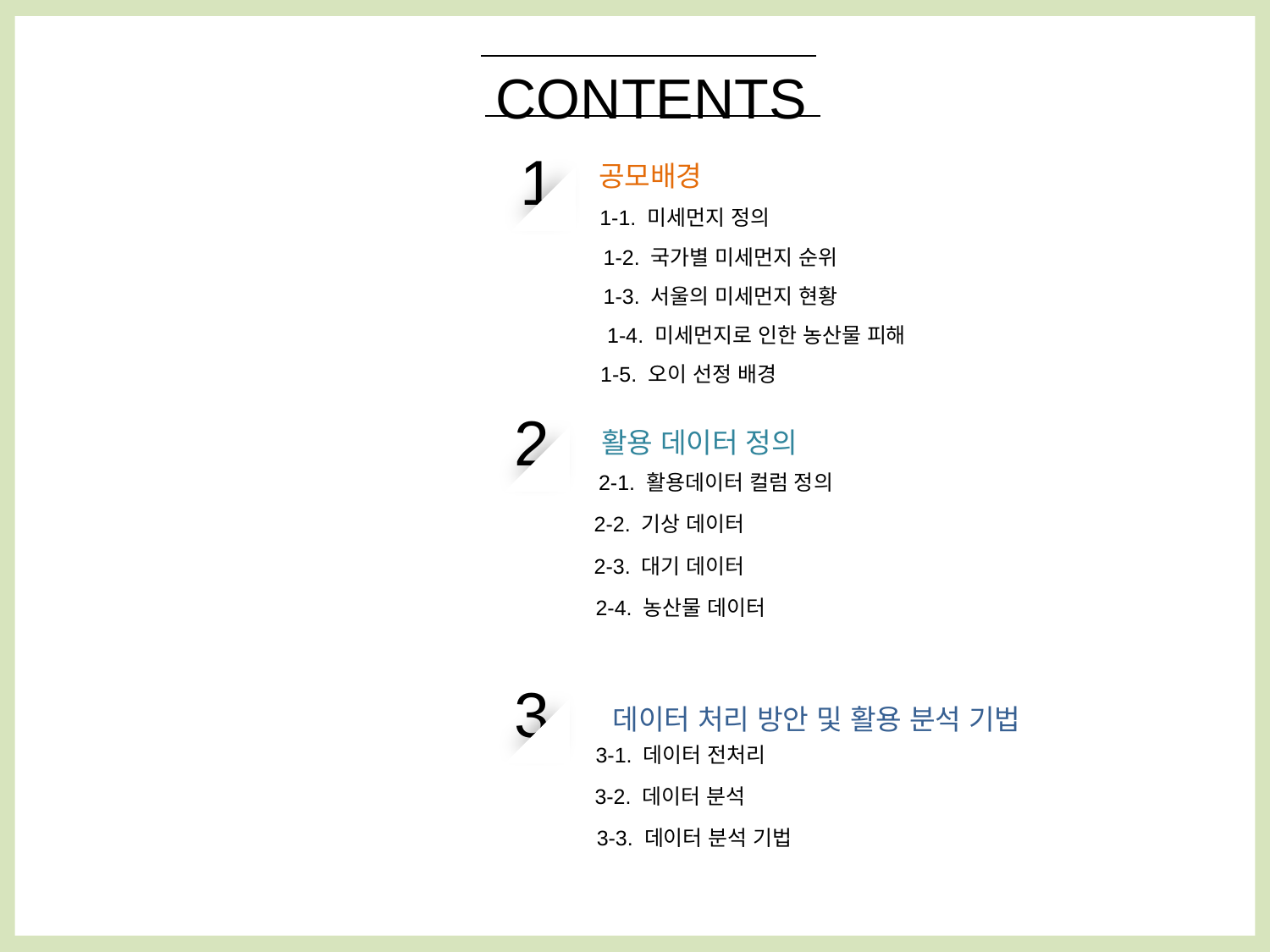

CONTENTS
1

공모배경
1-1. 미세먼지 정의
1-2. 국가별 미세먼지 순위
1-3. 서울의 미세먼지 현황
1-4. 미세먼지로 인한 농산물 피해
1-5. 오이 선정 배경
2

활용 데이터 정의
2-1. 활용데이터 컬럼 정의
2-2. 기상 데이터
2-3. 대기 데이터
2-4. 농산물 데이터
3

데이터 처리 방안 및 활용 분석 기법
3-1. 데이터 전처리
3-2. 데이터 분석
3-3. 데이터 분석 기법